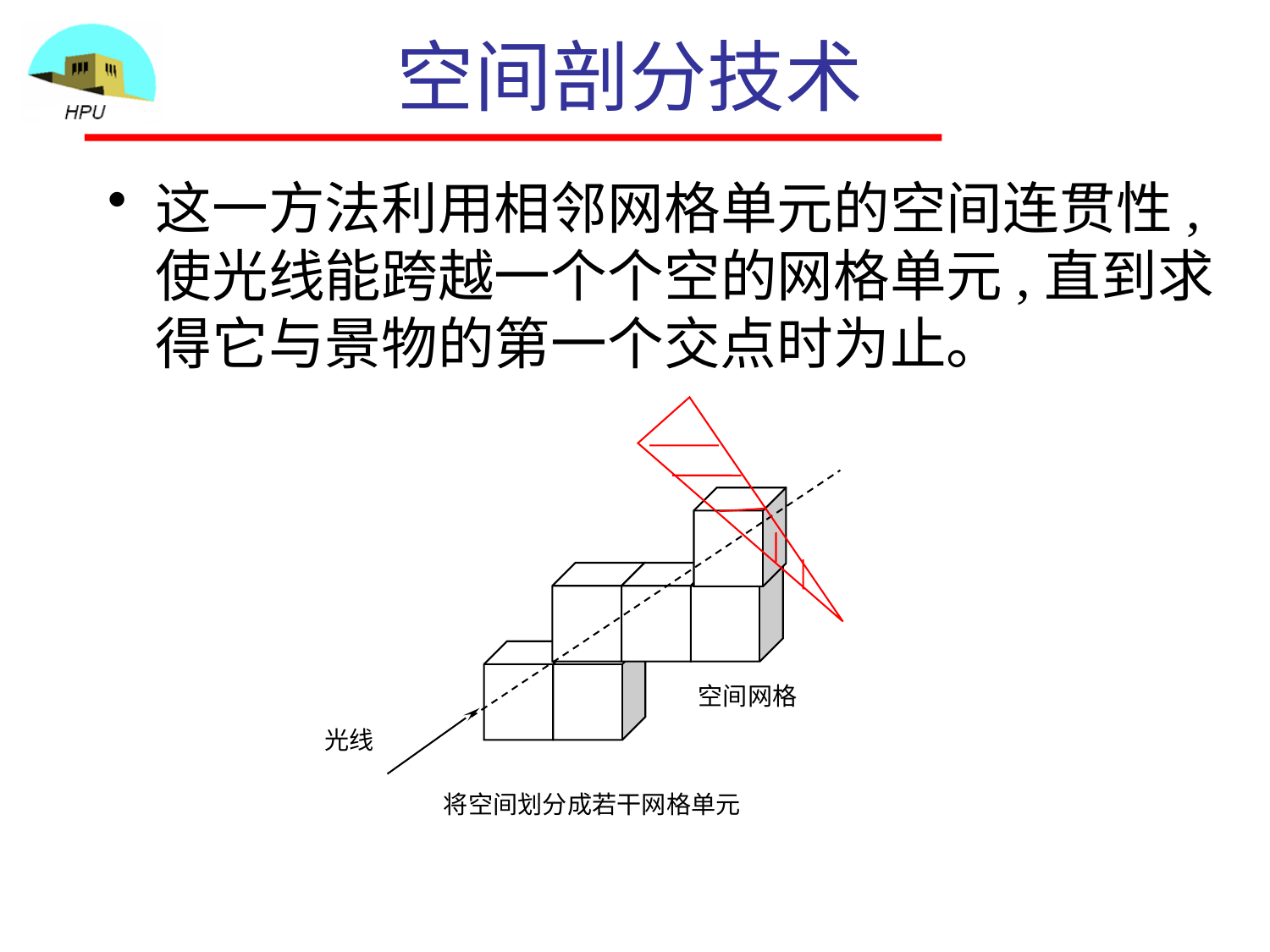

# 空间剖分技术
这一方法利用相邻网格单元的空间连贯性,使光线能跨越一个个空的网格单元,直到求得它与景物的第一个交点时为止。

        空间网格

  光线

            将空间划分成若干网格单元